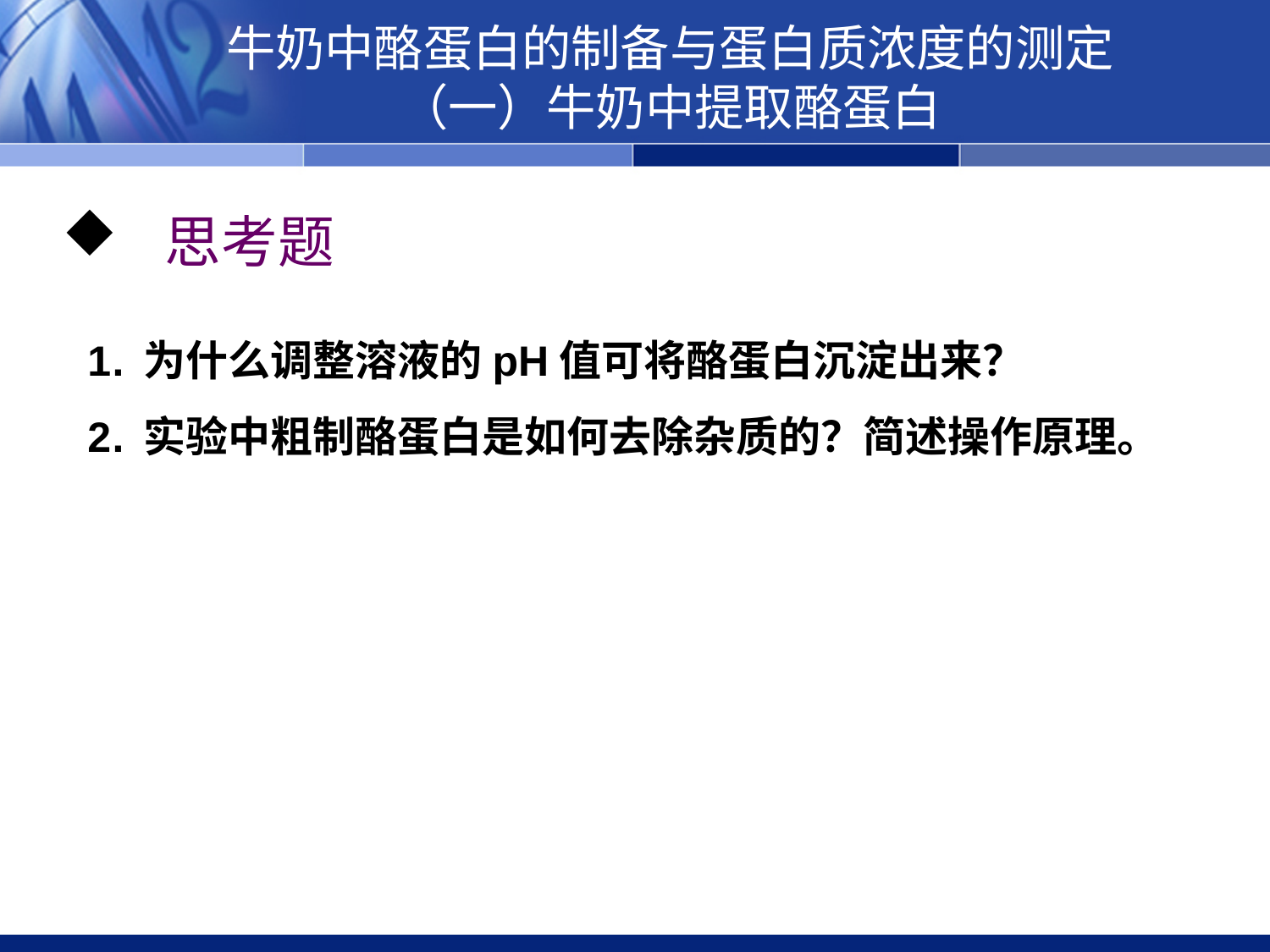

牛奶中酪蛋白的制备与蛋白质浓度的测定
（一）牛奶中提取酪蛋白
  思考题
为什么调整溶液的pH值可将酪蛋白沉淀出来？
实验中粗制酪蛋白是如何去除杂质的？简述操作原理。